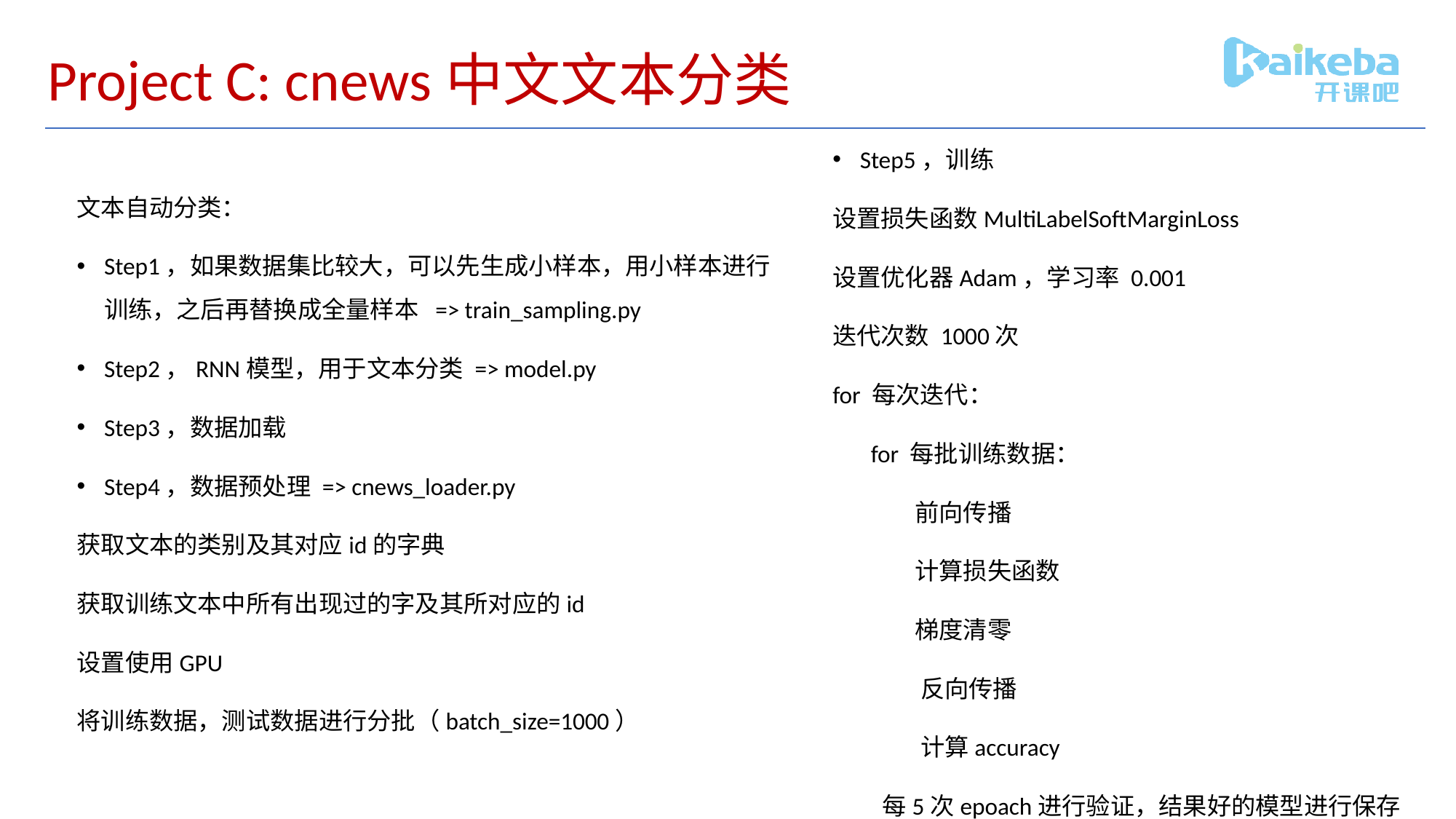

# Project C: cnews中文文本分类
Step5，训练
设置损失函数MultiLabelSoftMarginLoss
设置优化器Adam，学习率 0.001
迭代次数 1000次
for 每次迭代：
       for 每批训练数据：
              前向传播
              计算损失函数
              梯度清零
               反向传播
               计算accuracy
        每5次epoach进行验证，结果好的模型进行保存
文本自动分类：
Step1，如果数据集比较大，可以先生成小样本，用小样本进行训练，之后再替换成全量样本  => train_sampling.py
Step2，RNN模型，用于文本分类 => model.py
Step3，数据加载
Step4，数据预处理 => cnews_loader.py
获取文本的类别及其对应id的字典
获取训练文本中所有出现过的字及其所对应的id
设置使用GPU
将训练数据，测试数据进行分批（batch_size=1000）